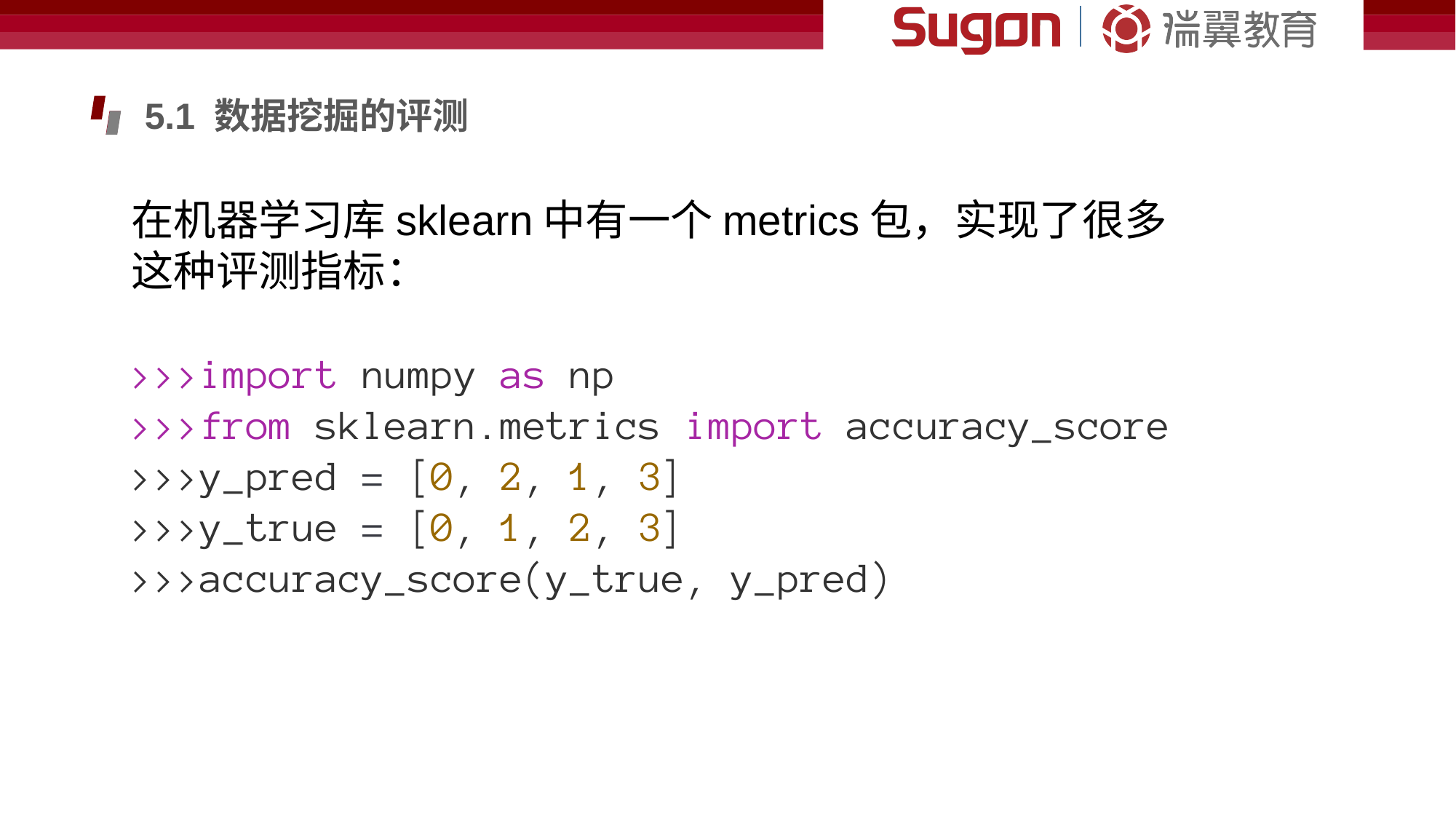

5.1 数据挖掘的评测

在机器学习库sklearn中有一个metrics包，实现了很多这种评测指标：

>>>import numpy as np
>>>from sklearn.metrics import accuracy_score
>>>y_pred = [0, 2, 1, 3]
>>>y_true = [0, 1, 2, 3]
>>>accuracy_score(y_true, y_pred)